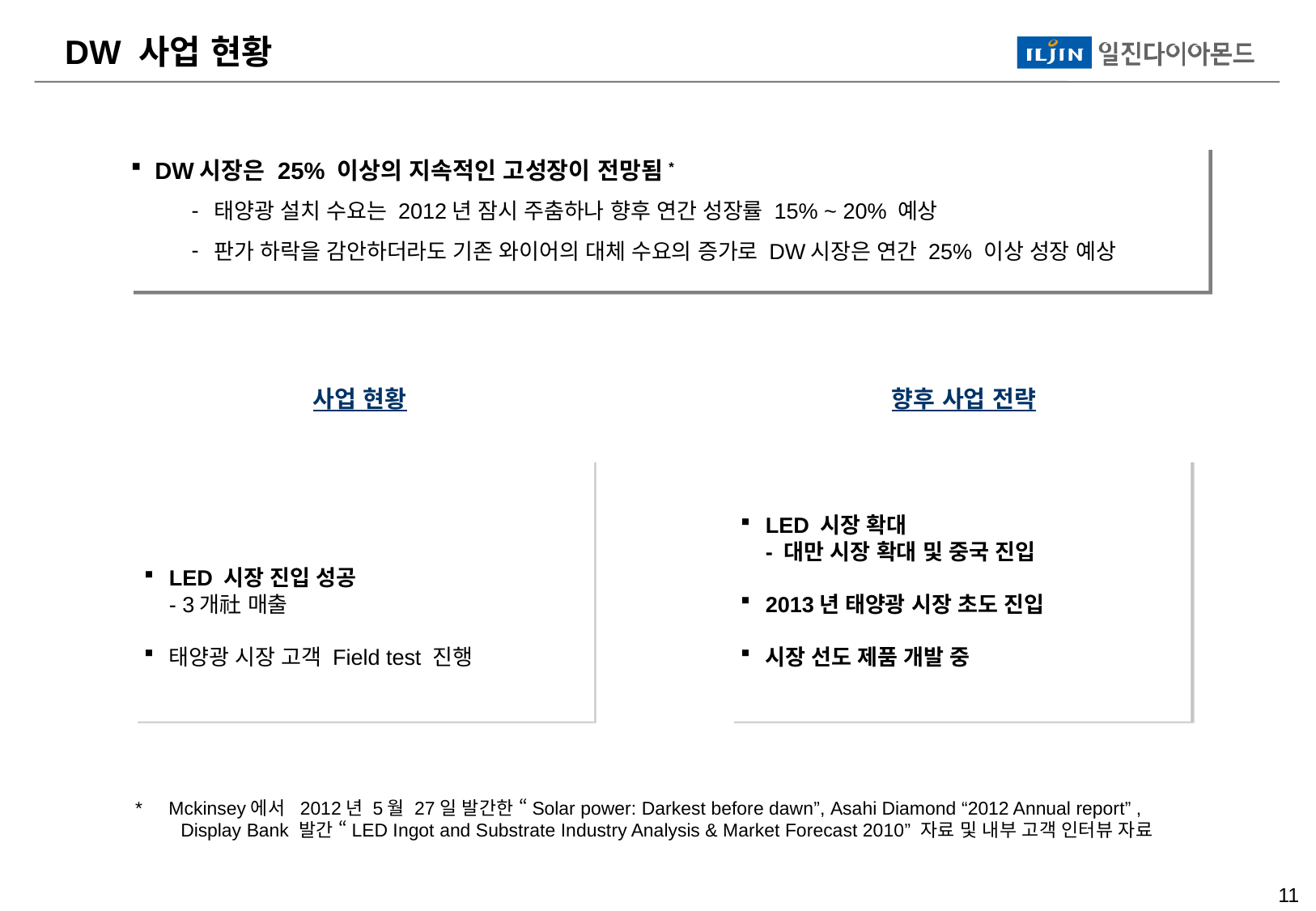

DW 사업 현황
DW시장은 25% 이상의 지속적인 고성장이 전망됨*
태양광 설치 수요는 2012년 잠시 주춤하나 향후 연간 성장률 15% ~ 20% 예상
판가 하락을 감안하더라도 기존 와이어의 대체 수요의 증가로 DW시장은 연간 25% 이상 성장 예상
사업 현황
향후 사업 전략

LED 시장 진입 성공
- 3개社 매출

태양광 시장 고객 Field test 진행
LED 시장 확대
- 대만 시장 확대 및 중국 진입

2013년 태양광 시장 초도 진입

시장 선도 제품 개발 중
*     Mckinsey에서  2012년 5월 27일 발간한 “Solar power: Darkest before dawn”, Asahi Diamond “2012 Annual report” , Display Bank 발간 “LED Ingot and Substrate Industry Analysis & Market Forecast 2010” 자료 및 내부 고객 인터뷰 자료
11